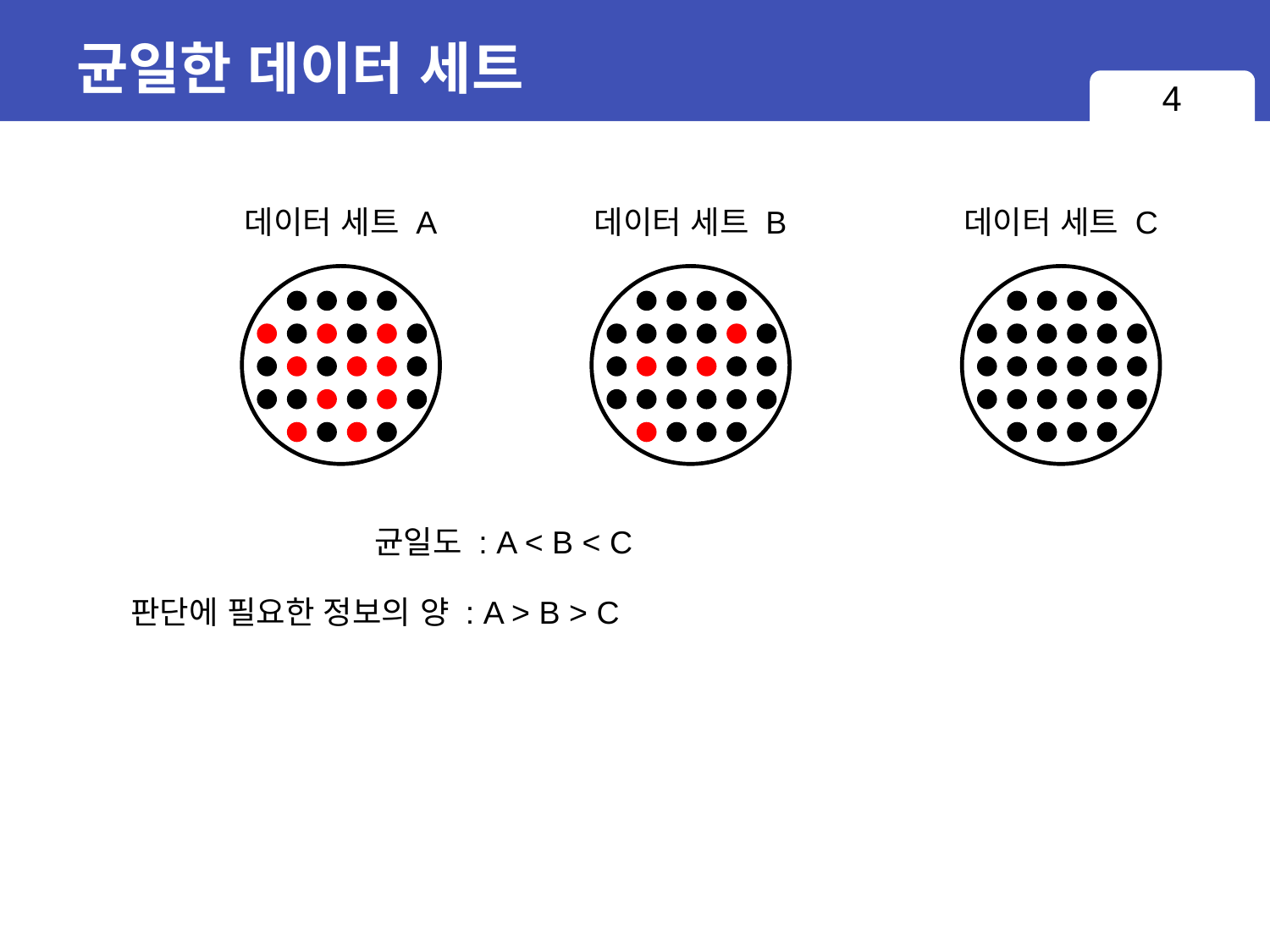

# 균일한 데이터 세트
4
데이터 세트 A
데이터 세트 B
데이터 세트 C

균일도 : A < B < C
판단에 필요한 정보의 양 : A > B > C